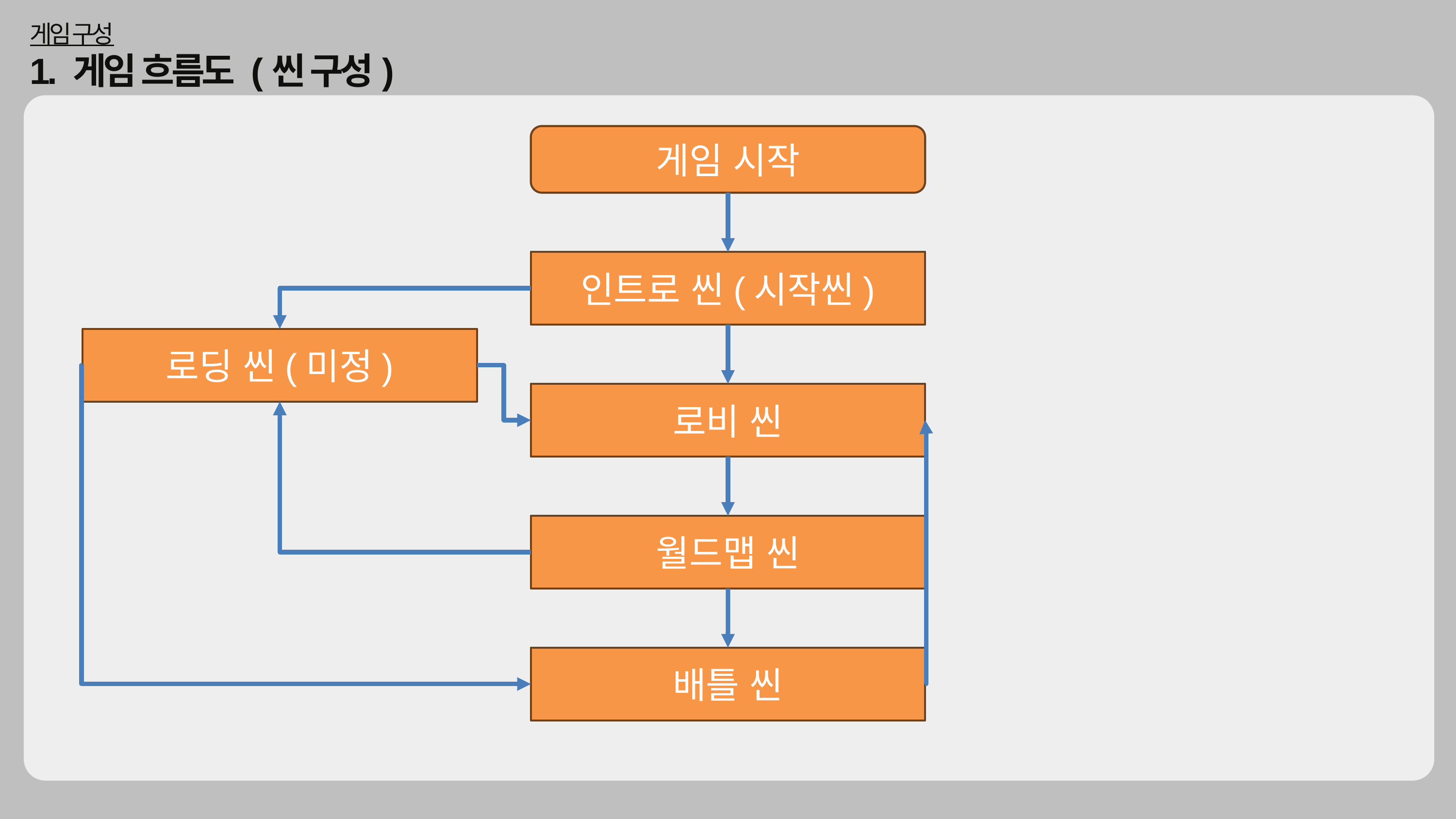

게임 구성
1. 게임 흐름도 (씬 구성)

게임 시작
인트로 씬(시작씬)
로딩 씬(미정)
로비 씬
월드맵 씬
배틀 씬